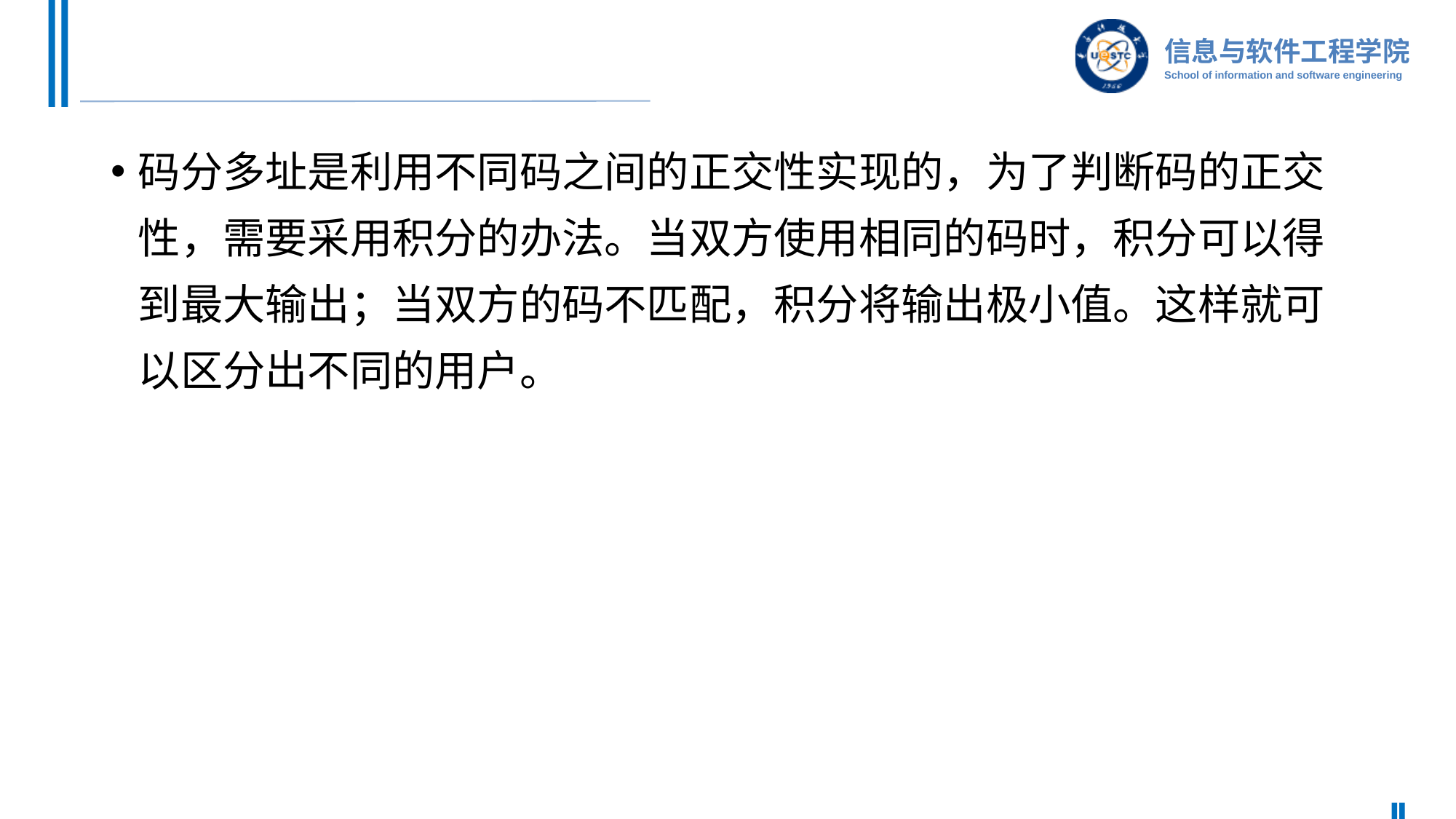

#
码分多址是利用不同码之间的正交性实现的，为了判断码的正交性，需要采用积分的办法。当双方使用相同的码时，积分可以得到最大输出；当双方的码不匹配，积分将输出极小值。这样就可以区分出不同的用户。